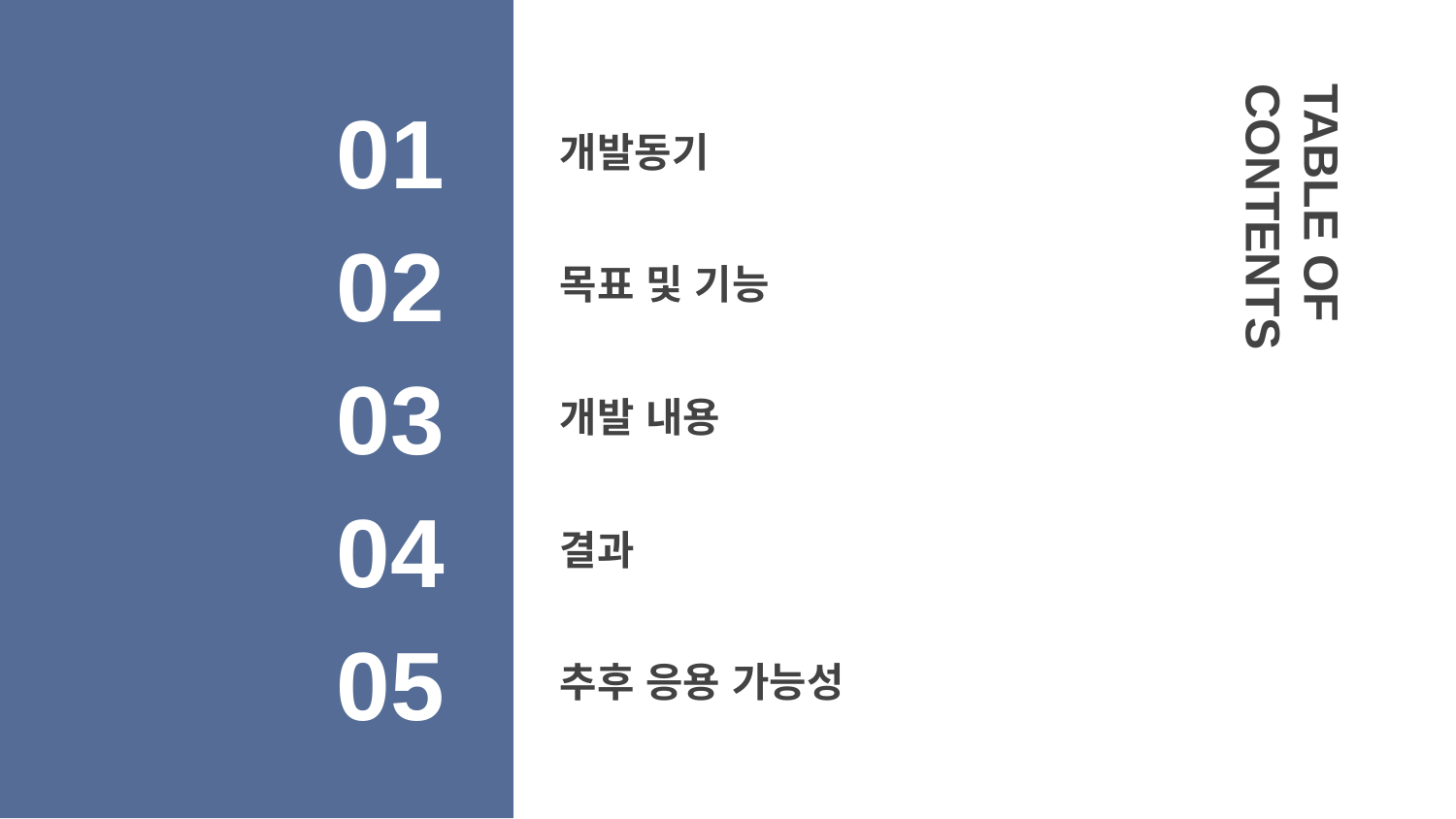

01
# 개발동기

02
목표 및 기능
TABLE OF CONTENTS
03
개발 내용
04
결과
05
추후 응용 가능성